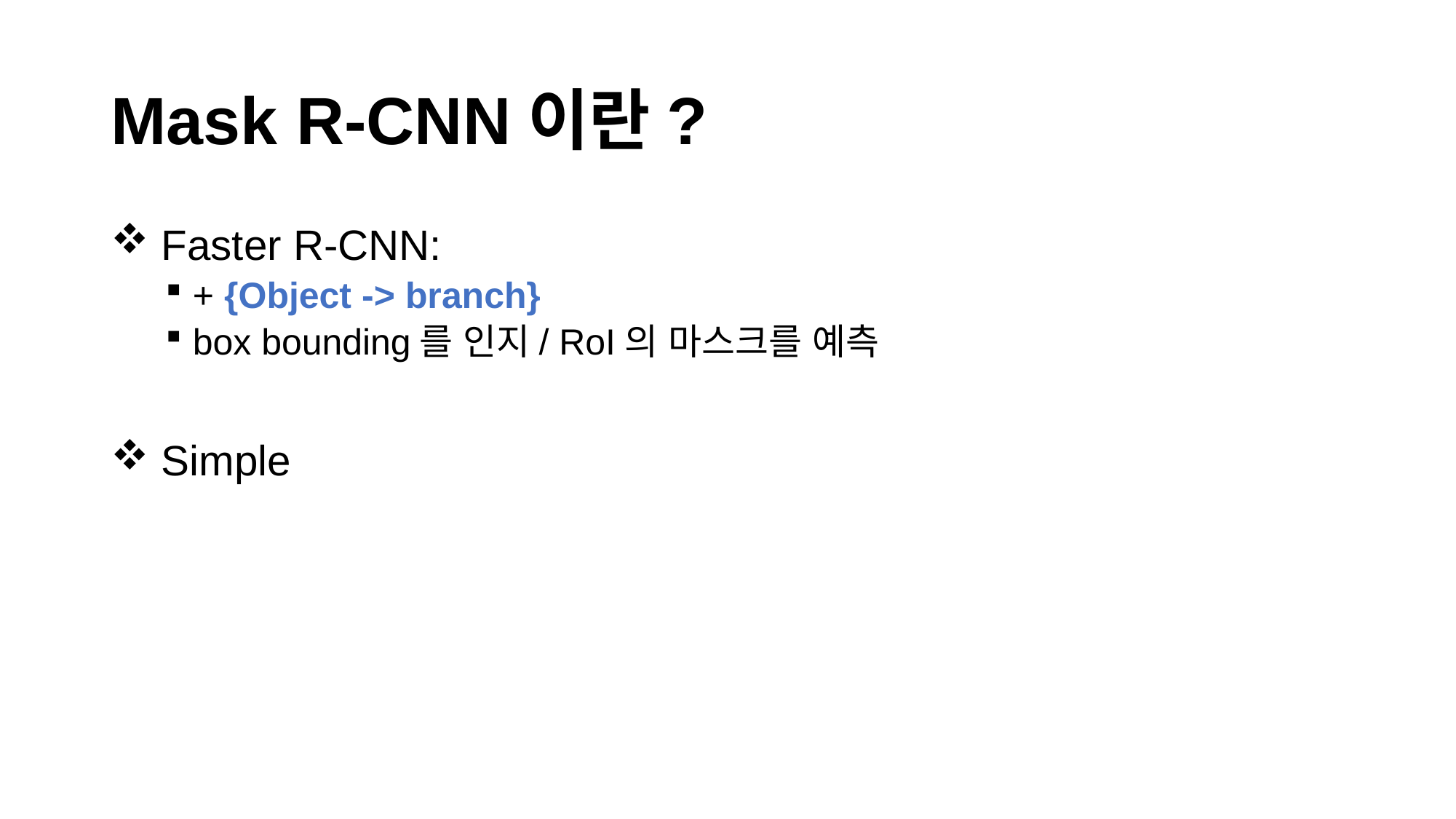

# Mask R-CNN이란?
 Faster R-CNN:
+ {Object -> branch}
box bounding를 인지/ RoI의 마스크를 예측

 Simple